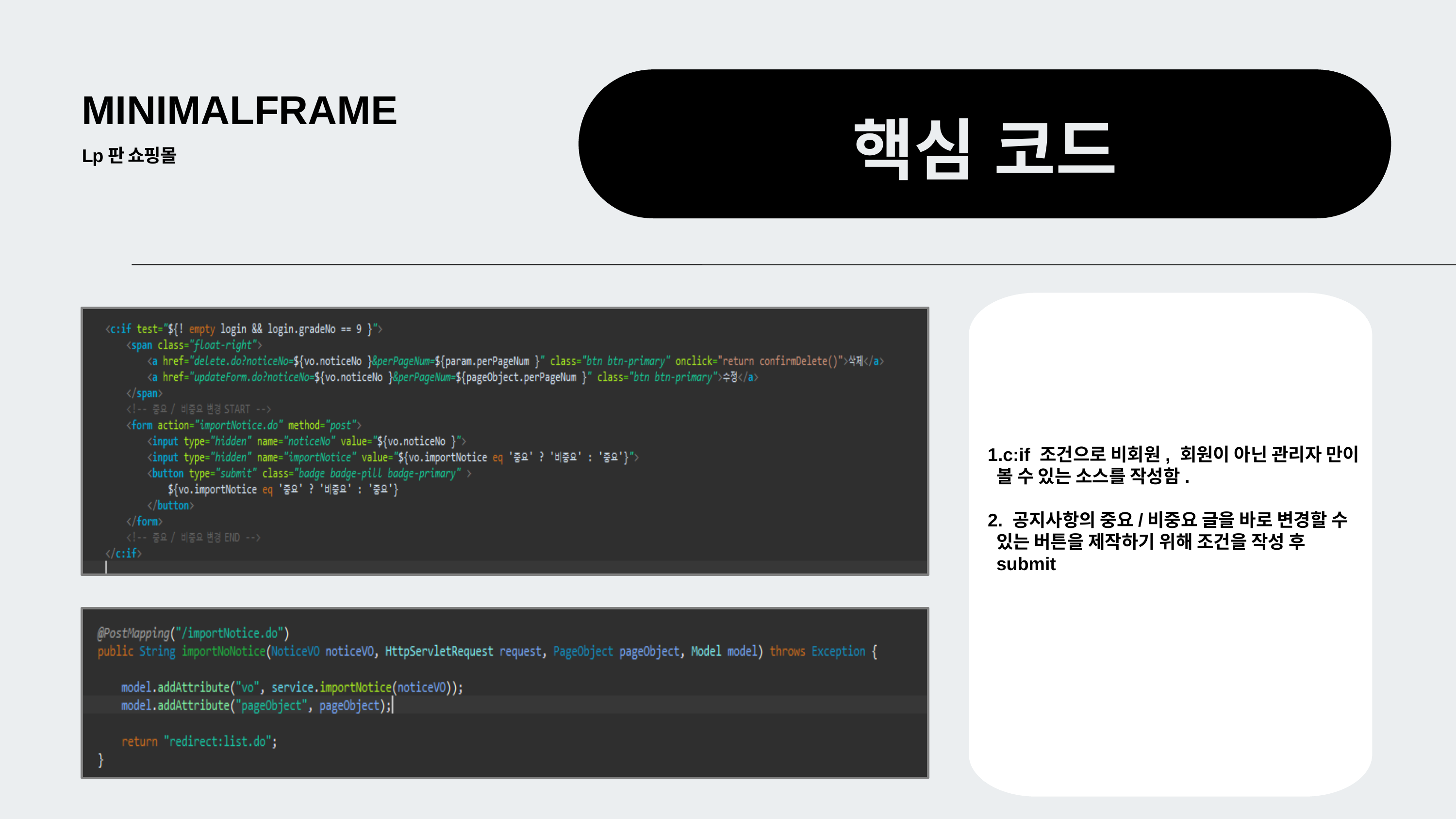

MINIMALFRAME
핵심 코드
Lp판 쇼핑몰

c:if 조건으로 비회원, 회원이 아닌 관리자 만이 볼 수 있는 소스를 작성함.

2. 공지사항의 중요/비중요 글을 바로 변경할 수 있는 버튼을 제작하기 위해 조건을 작성 후 submit